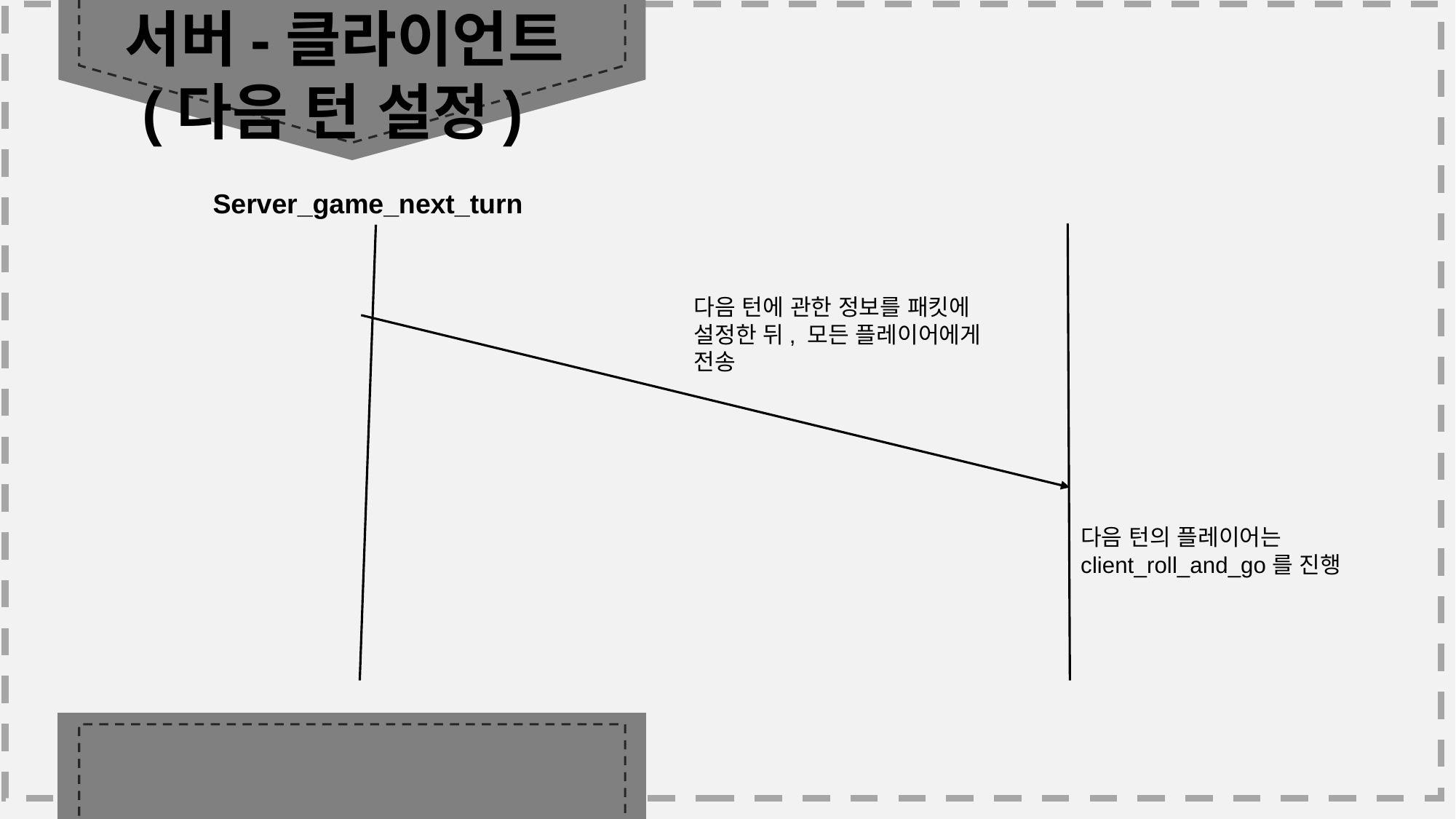

서버-클라이언트
 (다음 턴 설정)

Server_game_next_turn
다음 턴에 관한 정보를 패킷에 설정한 뒤, 모든 플레이어에게 전송
다음 턴의 플레이어는 client_roll_and_go를 진행